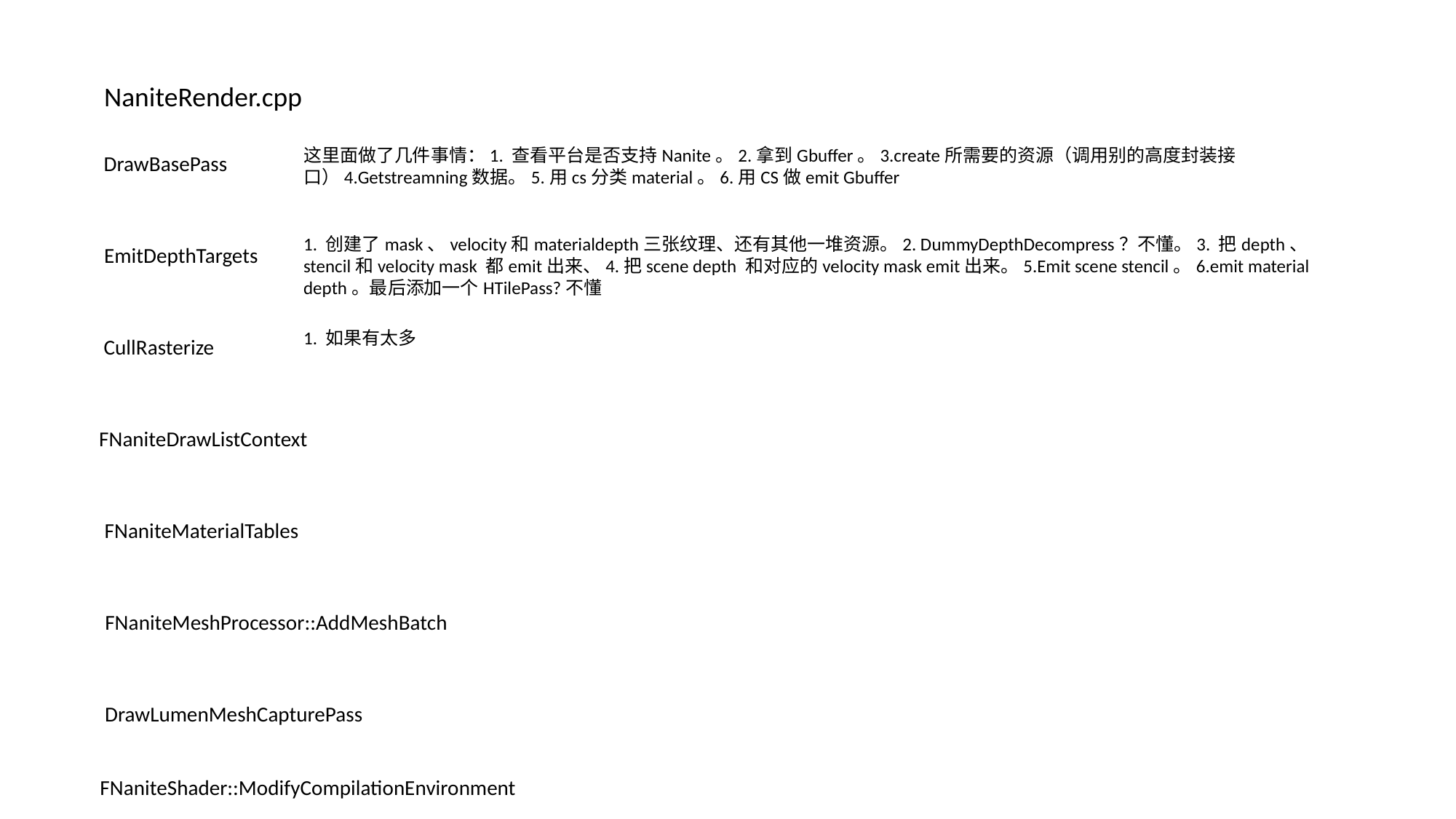

NaniteRender.cpp
这里面做了几件事情：1. 查看平台是否支持Nanite。2.拿到Gbuffer。3.create所需要的资源（调用别的高度封装接口）4.Getstreamning数据。5.用cs分类material。6.用CS做emit Gbuffer
DrawBasePass
1. 创建了mask、velocity和materialdepth三张纹理、还有其他一堆资源。2. DummyDepthDecompress？不懂。3. 把depth、stencil和velocity mask 都emit出来、4.把scene depth 和对应的velocity mask emit出来。5.Emit scene stencil。6.emit material depth。最后添加一个HTilePass?不懂
EmitDepthTargets
1. 如果有太多
CullRasterize
FNaniteDrawListContext
FNaniteMaterialTables
FNaniteMeshProcessor::AddMeshBatch
DrawLumenMeshCapturePass
FNaniteShader::ModifyCompilationEnvironment